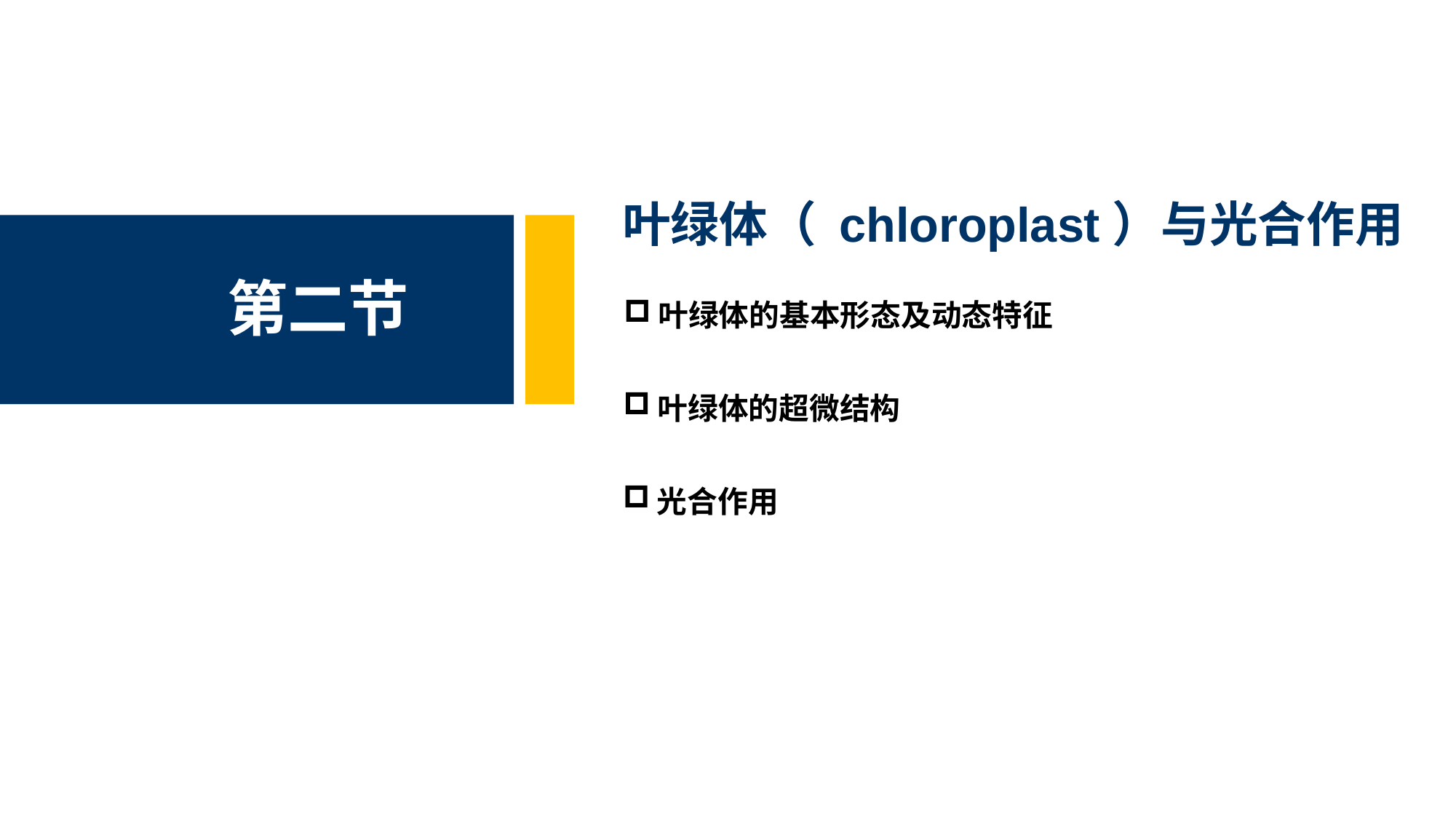

叶绿体（ chloroplast）与光合作用

第二节
叶绿体的基本形态及动态特征
叶绿体的超微结构
光合作用